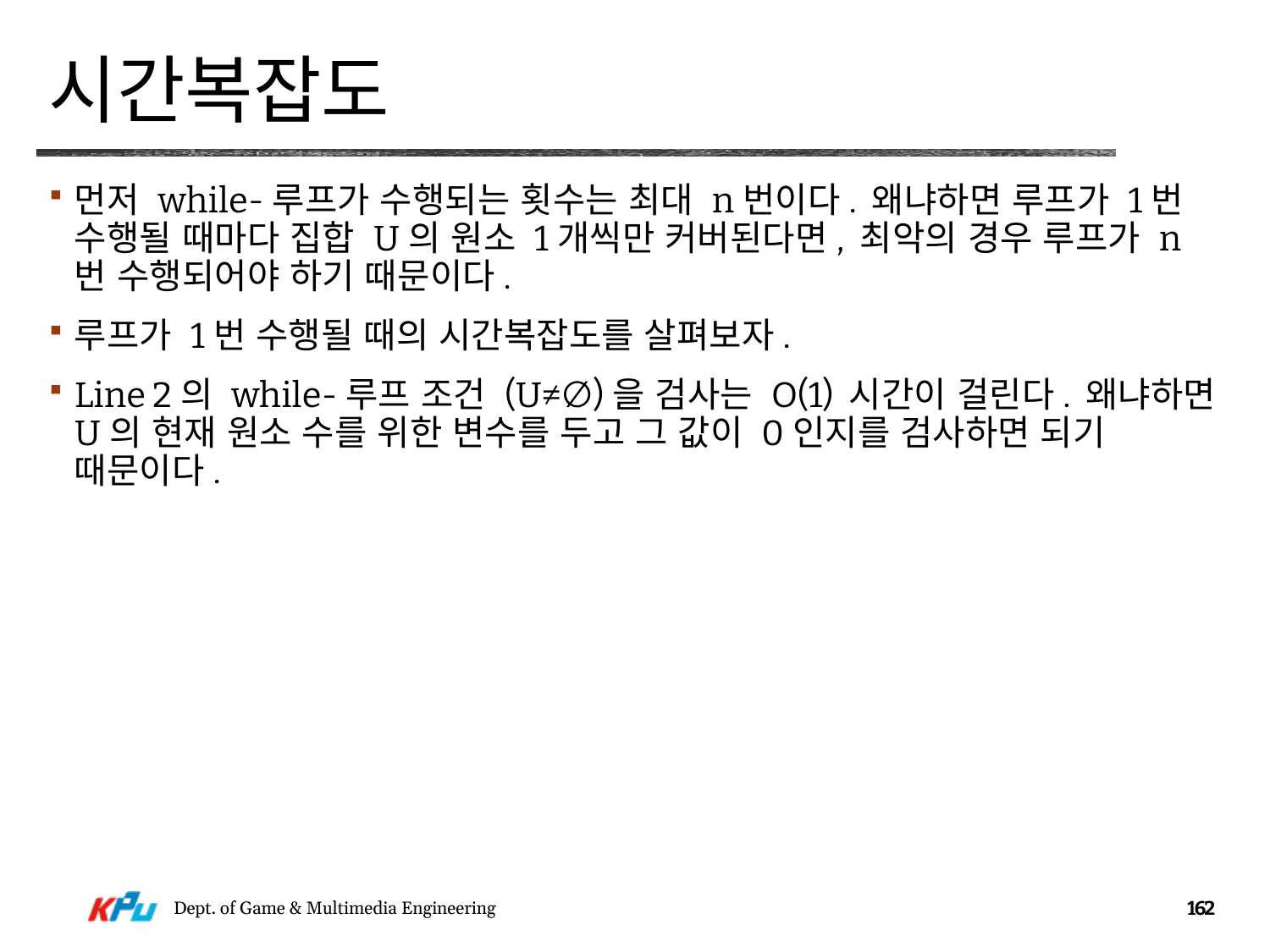

# 시간복잡도
먼저 while-루프가 수행되는 횟수는 최대 n번이다. 왜냐하면 루프가 1번 수행될 때마다 집합 U의 원소 1개씩만 커버된다면, 최악의 경우 루프가 n번 수행되어야 하기 때문이다.
루프가 1번 수행될 때의 시간복잡도를 살펴보자.
Line 2의 while-루프 조건 (U≠∅)을 검사는 O(1) 시간이 걸린다. 왜냐하면 U의 현재 원소 수를 위한 변수를 두고 그 값이 0인지를 검사하면 되기 때문이다.
Dept. of Game & Multimedia Engineering
162